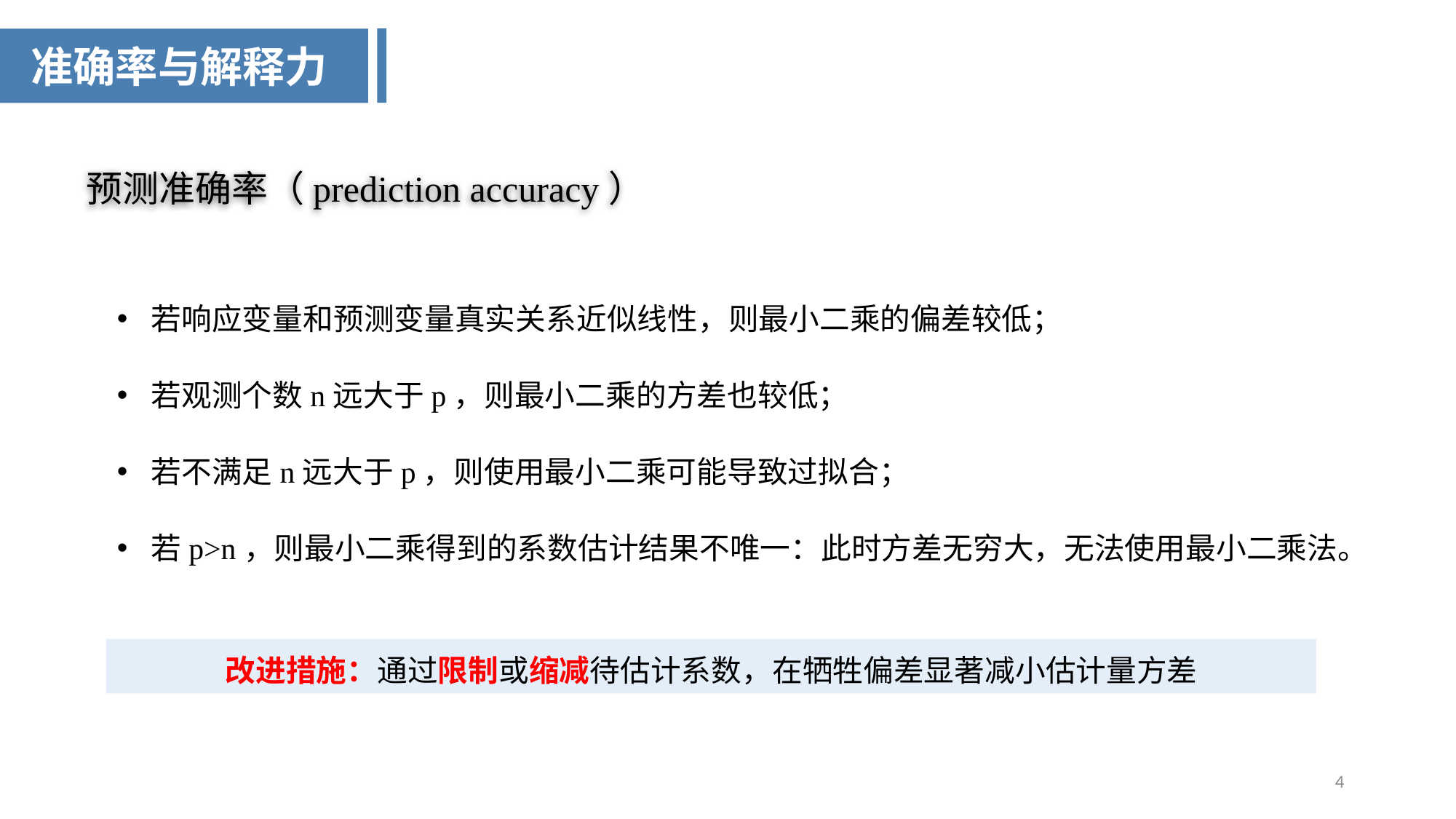

准确率与解释力
预测准确率（prediction accuracy）
若响应变量和预测变量真实关系近似线性，则最小二乘的偏差较低；
若观测个数n远大于p，则最小二乘的方差也较低；
若不满足n远大于p，则使用最小二乘可能导致过拟合；
若p>n，则最小二乘得到的系数估计结果不唯一：此时方差无穷大，无法使用最小二乘法。
改进措施：通过限制或缩减待估计系数，在牺牲偏差显著减小估计量方差
4